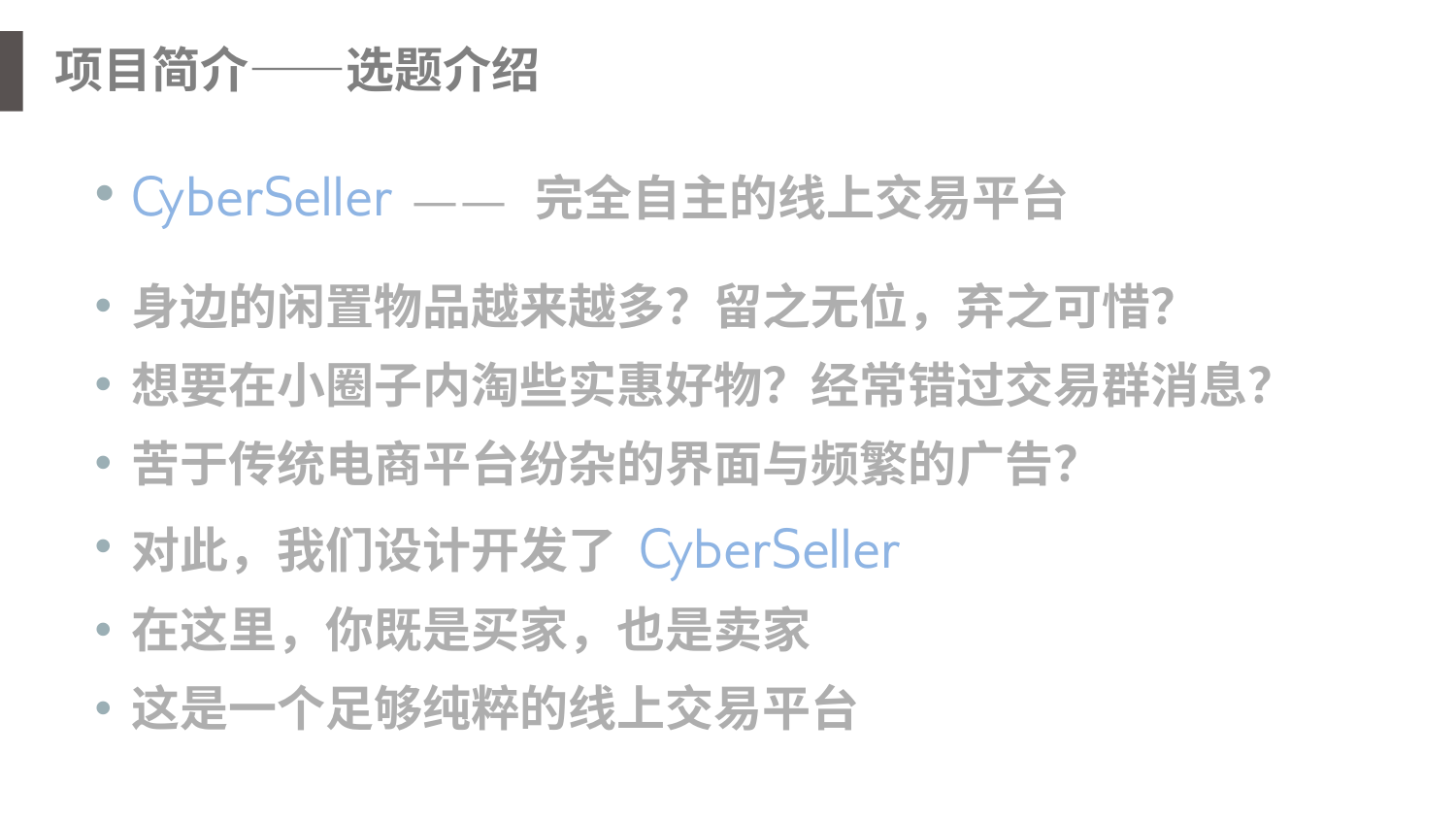

项目简介——选题介绍
CyberSeller —— 完全自主的线上交易平台
身边的闲置物品越来越多？留之无位，弃之可惜？
想要在小圈子内淘些实惠好物？经常错过交易群消息？
苦于传统电商平台纷杂的界面与频繁的广告？
对此，我们设计开发了 CyberSeller
在这里，你既是买家，也是卖家
这是一个足够纯粹的线上交易平台